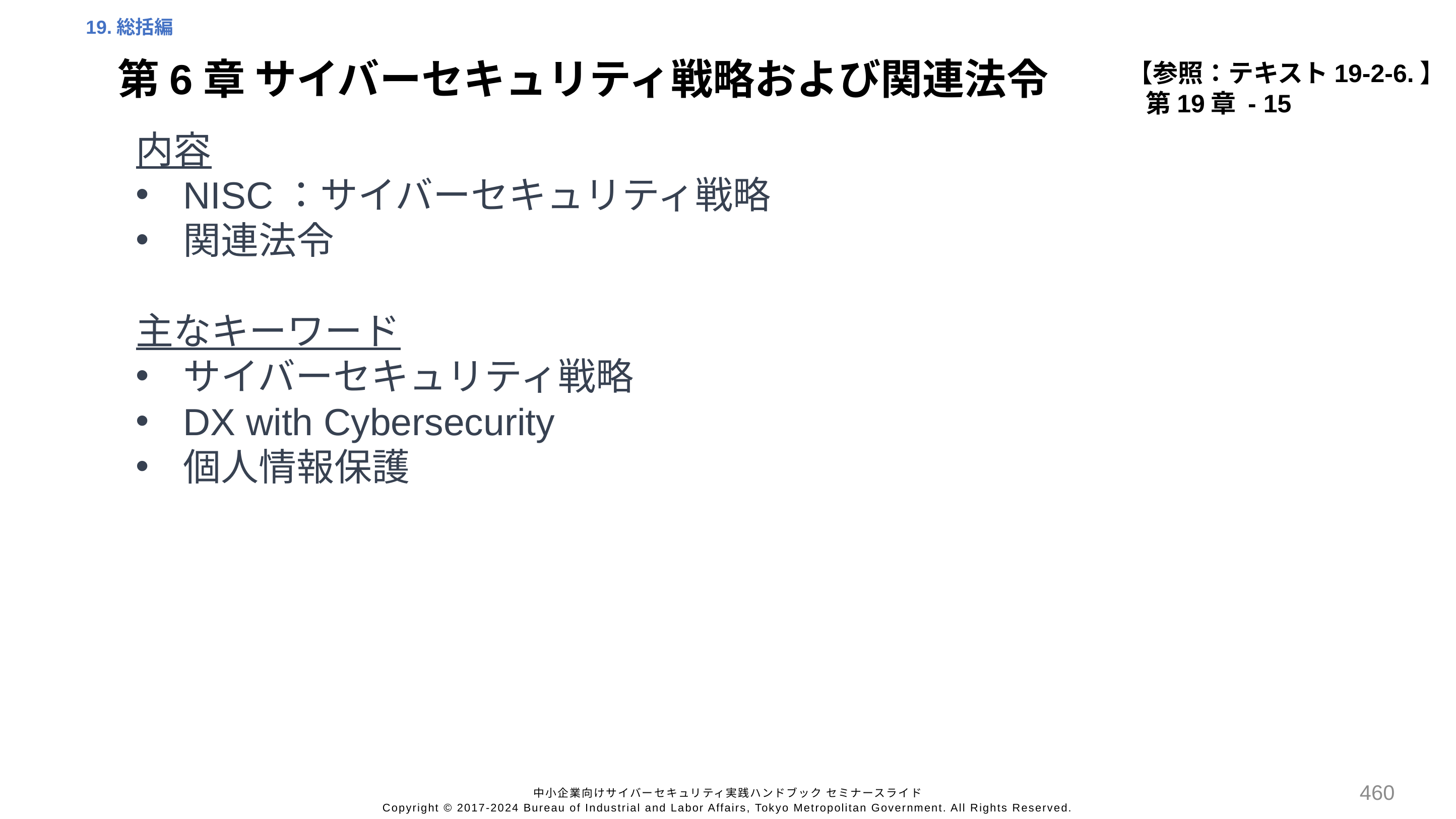

19.総括編
【参照：テキスト19-2-6.】
第19章 - 15
第6章 サイバーセキュリティ戦略および関連法令
内容
NISC：サイバーセキュリティ戦略
関連法令

主なキーワード
サイバーセキュリティ戦略
DX with Cybersecurity
個人情報保護
460